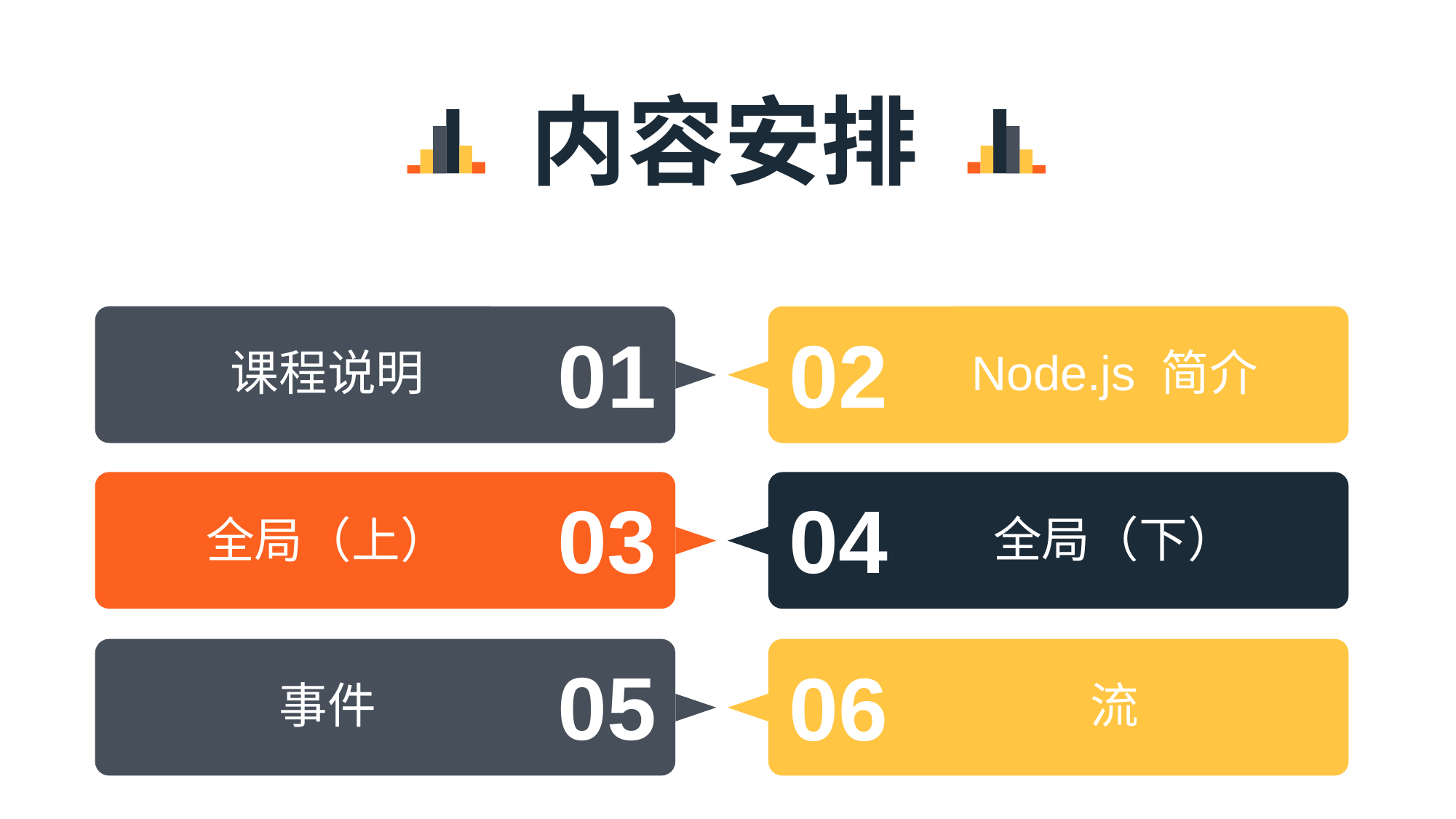

内容安排

01
02
课程说明
Node.js 简介

03
04
全局（下）
全局（上）

05
06
事件
流